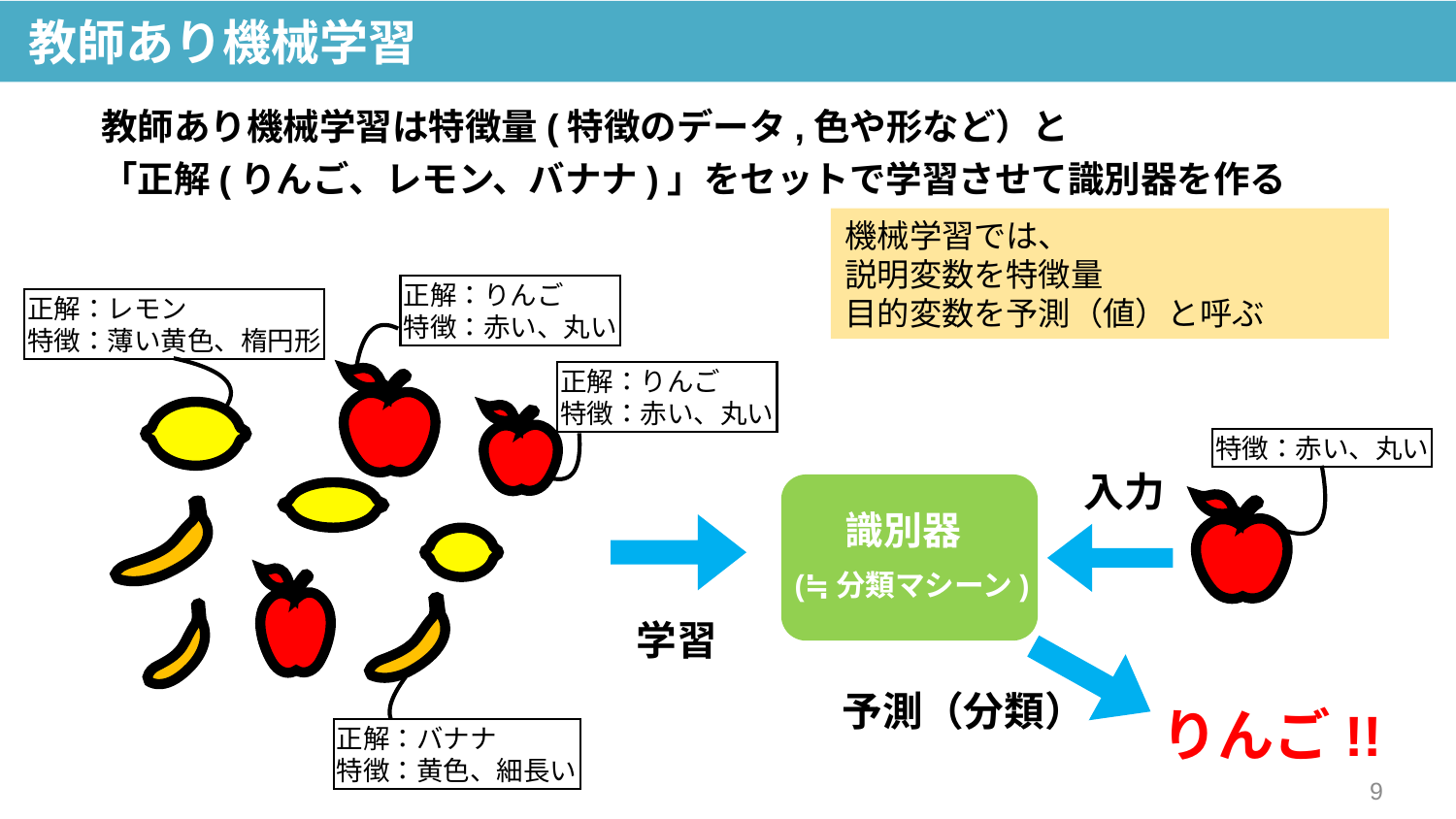

教師あり機械学習
教師あり機械学習
教師あり機械学習は特徴量(特徴のデータ,色や形など）と
「正解(りんご、レモン、バナナ)」をセットで学習させて識別器を作る
機械学習では、
説明変数を特徴量
目的変数を予測（値）と呼ぶ
正解：りんご
特徴：赤い、丸い
正解：レモン
特徴：薄い黄色、楕円形

正解：りんご
特徴：赤い、丸い

特徴：赤い、丸い

入力

識別器

(≒分類マシーン)

学習

予測（分類）
りんご!!
正解：バナナ
特徴：黄色、細長い
9